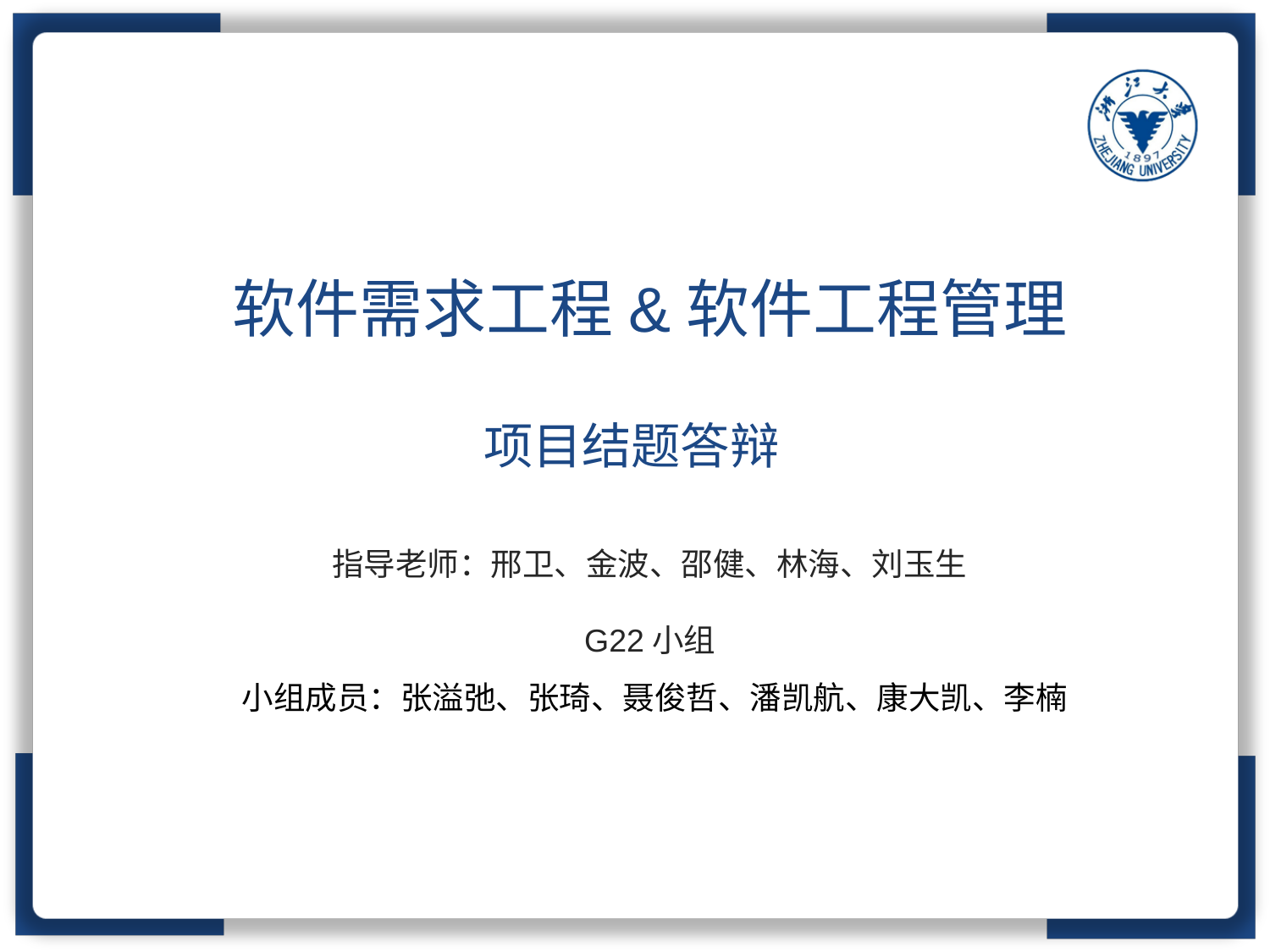

软件需求工程&软件工程管理
项目结题答辩
指导老师：邢卫、金波、邵健、林海、刘玉生

G22小组
小组成员：张溢弛、张琦、聂俊哲、潘凯航、康大凯、李楠